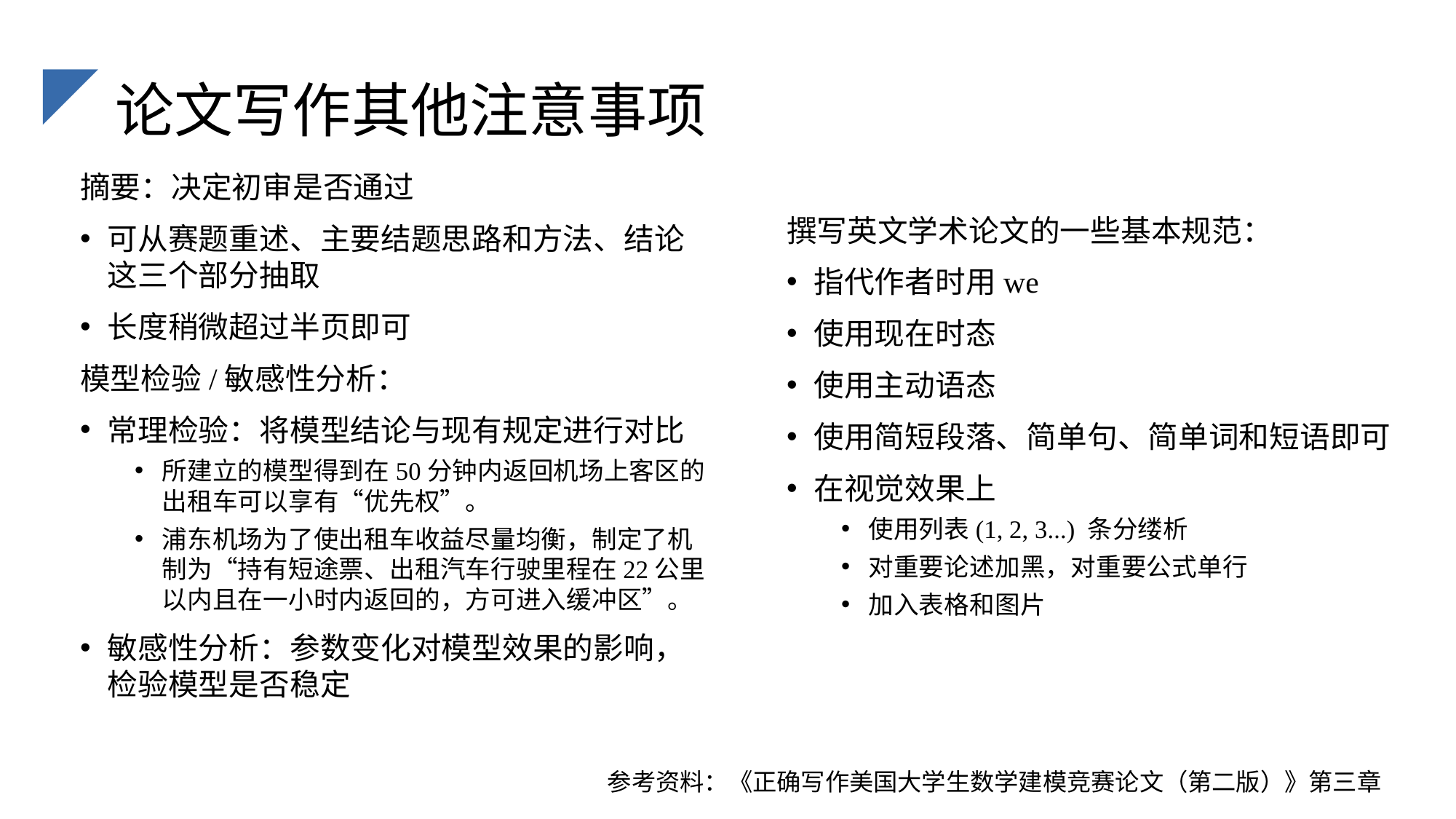

# 论文写作其他注意事项
摘要：决定初审是否通过
可从赛题重述、主要结题思路和方法、结论这三个部分抽取
长度稍微超过半页即可
模型检验/敏感性分析：
常理检验：将模型结论与现有规定进行对比
所建立的模型得到在50分钟内返回机场上客区的出租车可以享有“优先权”。
浦东机场为了使出租车收益尽量均衡，制定了机制为“持有短途票、出租汽车行驶里程在22公里以内且在一小时内返回的，方可进入缓冲区”。
敏感性分析：参数变化对模型效果的影响，检验模型是否稳定

撰写英文学术论文的一些基本规范：
指代作者时用we
使用现在时态
使用主动语态
使用简短段落、简单句、简单词和短语即可
在视觉效果上
使用列表(1, 2, 3...) 条分缕析
对重要论述加黑，对重要公式单行
加入表格和图片

参考资料：《正确写作美国大学生数学建模竞赛论文（第二版）》第三章